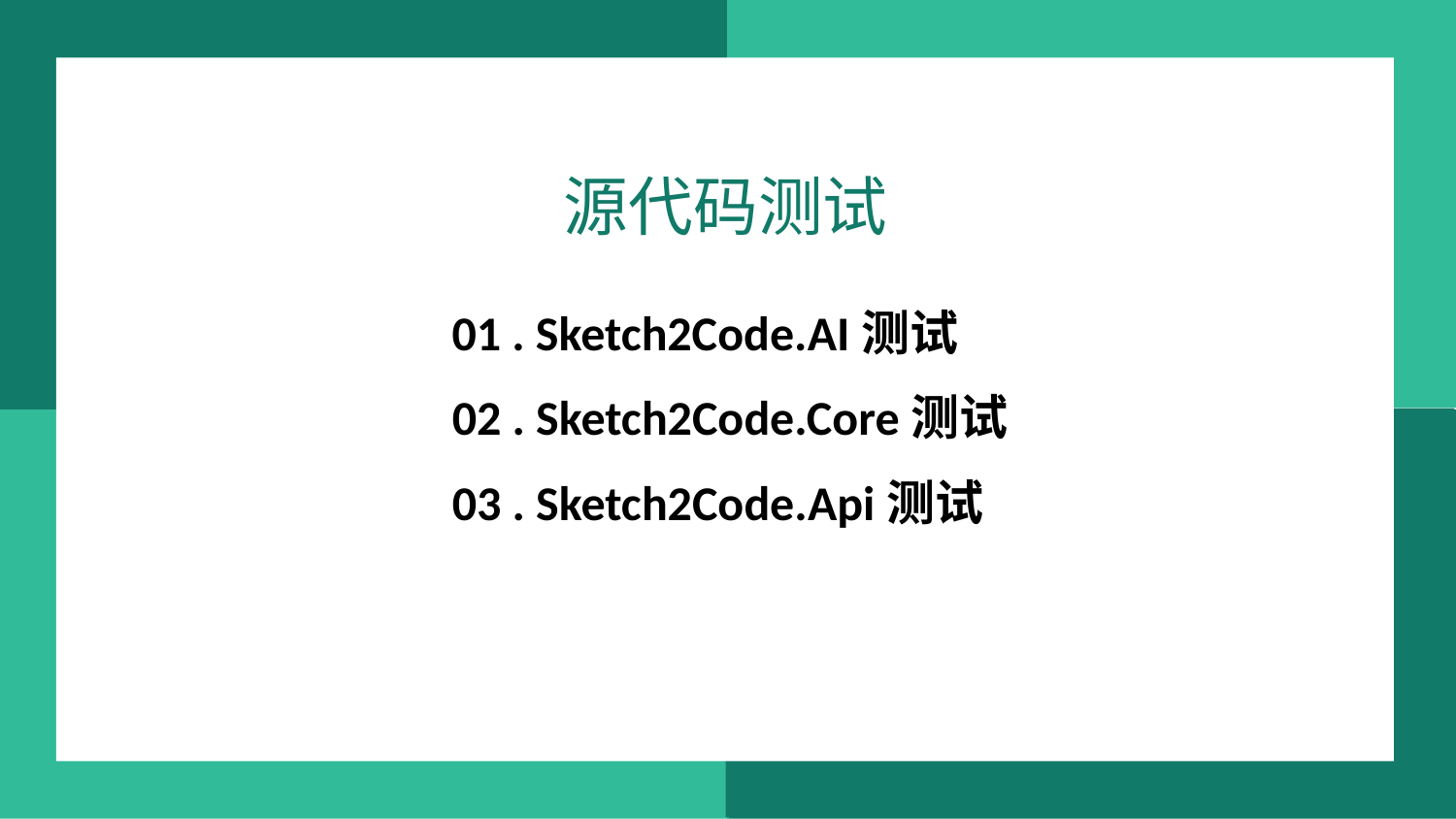

源代码测试
01 . Sketch2Code.AI测试
02 . Sketch2Code.Core测试
03 . Sketch2Code.Api测试